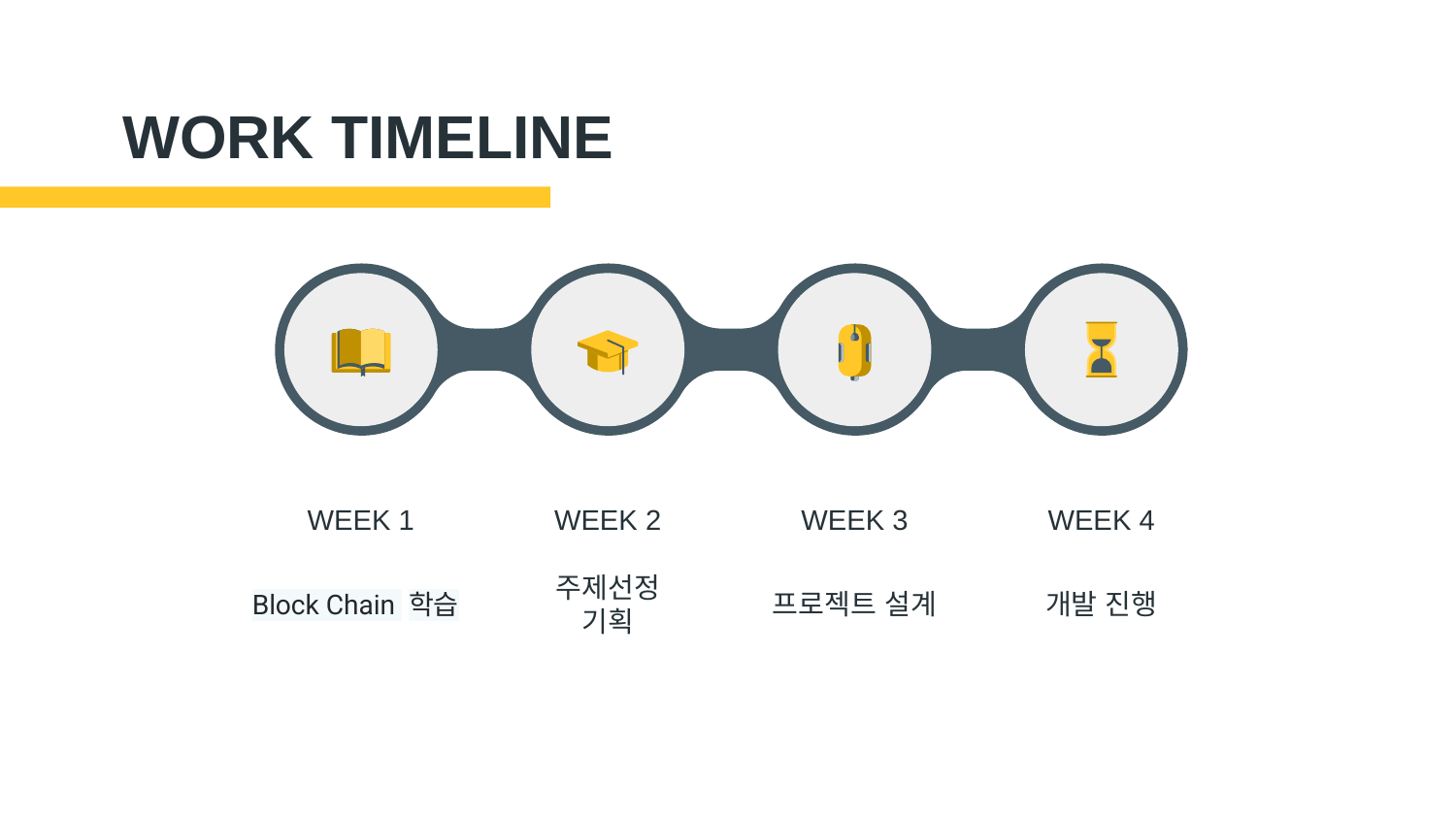

# WORK TIMELINE

WEEK 1
WEEK 2
WEEK 3
WEEK 4
Block Chain 학습
주제선정
기획
프로젝트 설계
개발 진행